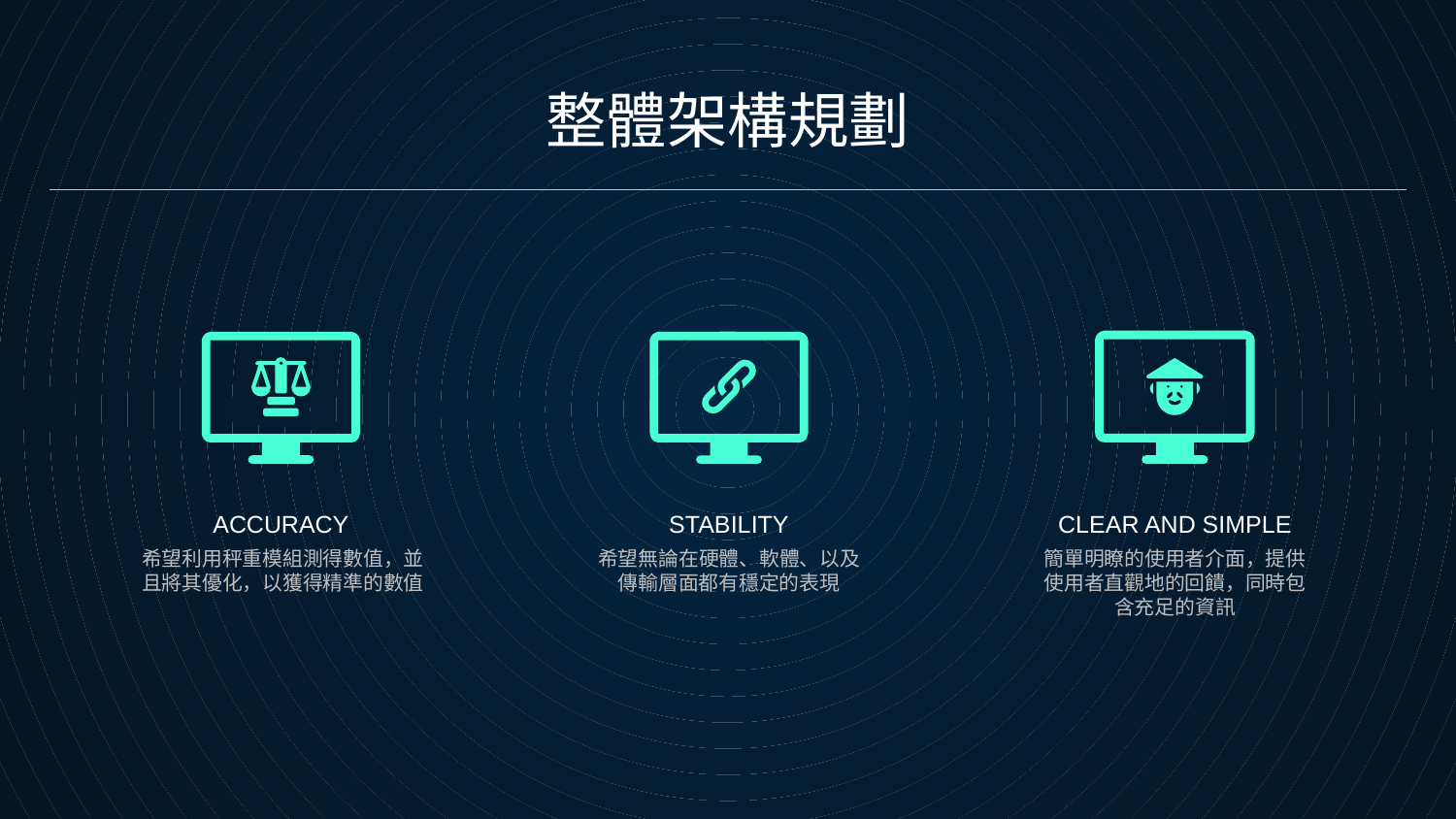

整體架構規劃

# ACCURACY
STABILITY
CLEAR AND SIMPLE
希望利用秤重模組測得數值，並且將其優化，以獲得精準的數值
希望無論在硬體、軟體、以及傳輸層面都有穩定的表現
簡單明瞭的使用者介面，提供使用者直觀地的回饋，同時包含充足的資訊